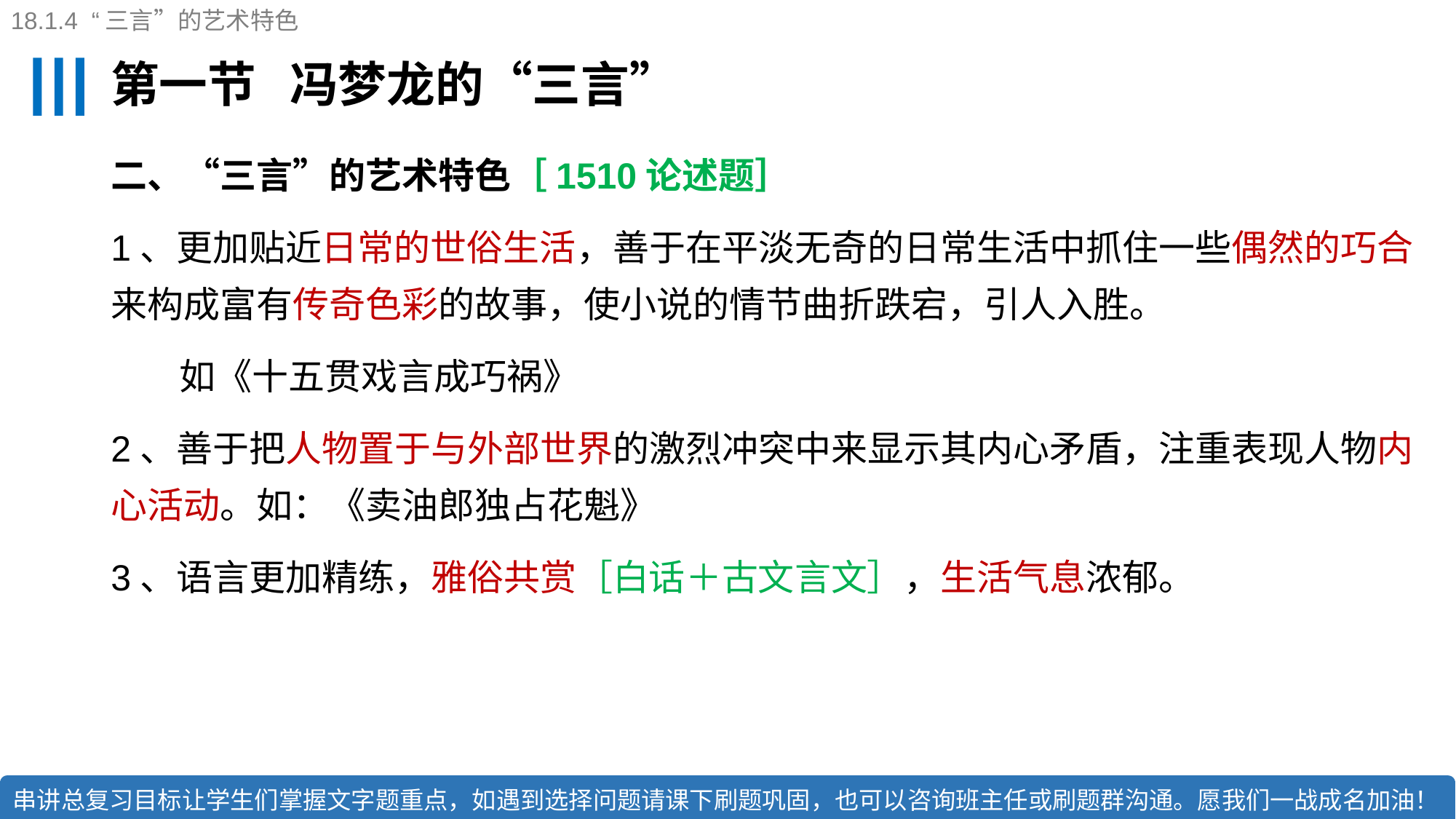

18.1.4  “三言”的艺术特色
# 第一节   冯梦龙的“三言”
二、“三言”的艺术特色［1510论述题］
1、更加贴近日常的世俗生活，善于在平淡无奇的日常生活中抓住一些偶然的巧合来构成富有传奇色彩的故事，使小说的情节曲折跌宕，引人入胜。
    如《十五贯戏言成巧祸》
2、善于把人物置于与外部世界的激烈冲突中来显示其内心矛盾，注重表现人物内心活动。如：《卖油郎独占花魁》
3、语言更加精练，雅俗共赏［白话＋古文言文］，生活气息浓郁。